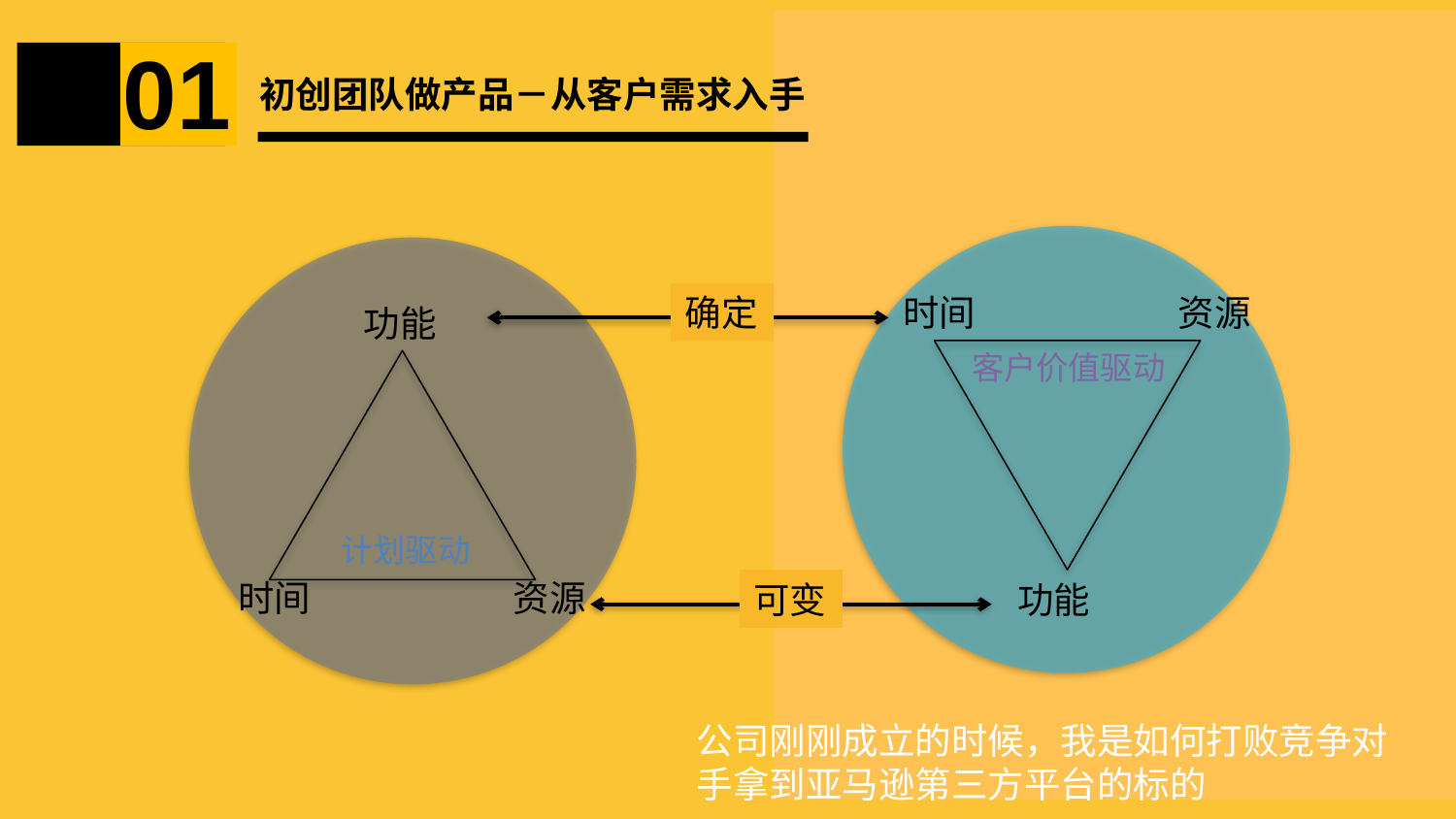

01

初创团队做产品－从客户需求入手

确定
时间
资源
功能

客户价值驱动

计划驱动
时间
资源
可变
功能
公司刚刚成立的时候，我是如何打败竞争对手拿到亚马逊第三方平台的标的